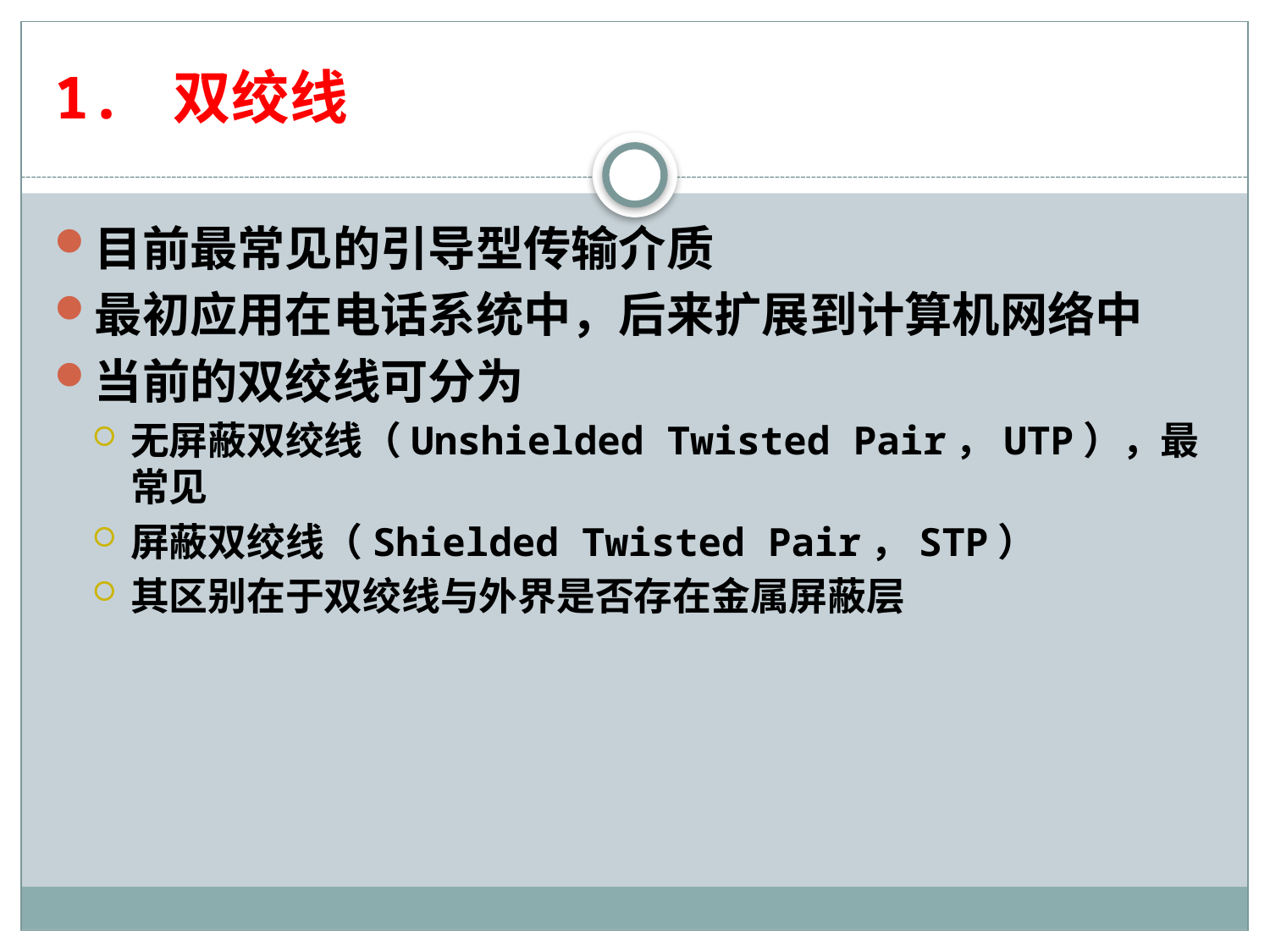

# 1. 双绞线
目前最常见的引导型传输介质
最初应用在电话系统中，后来扩展到计算机网络中
当前的双绞线可分为
无屏蔽双绞线（Unshielded Twisted Pair，UTP），最常见
屏蔽双绞线（Shielded Twisted Pair，STP）
其区别在于双绞线与外界是否存在金属屏蔽层